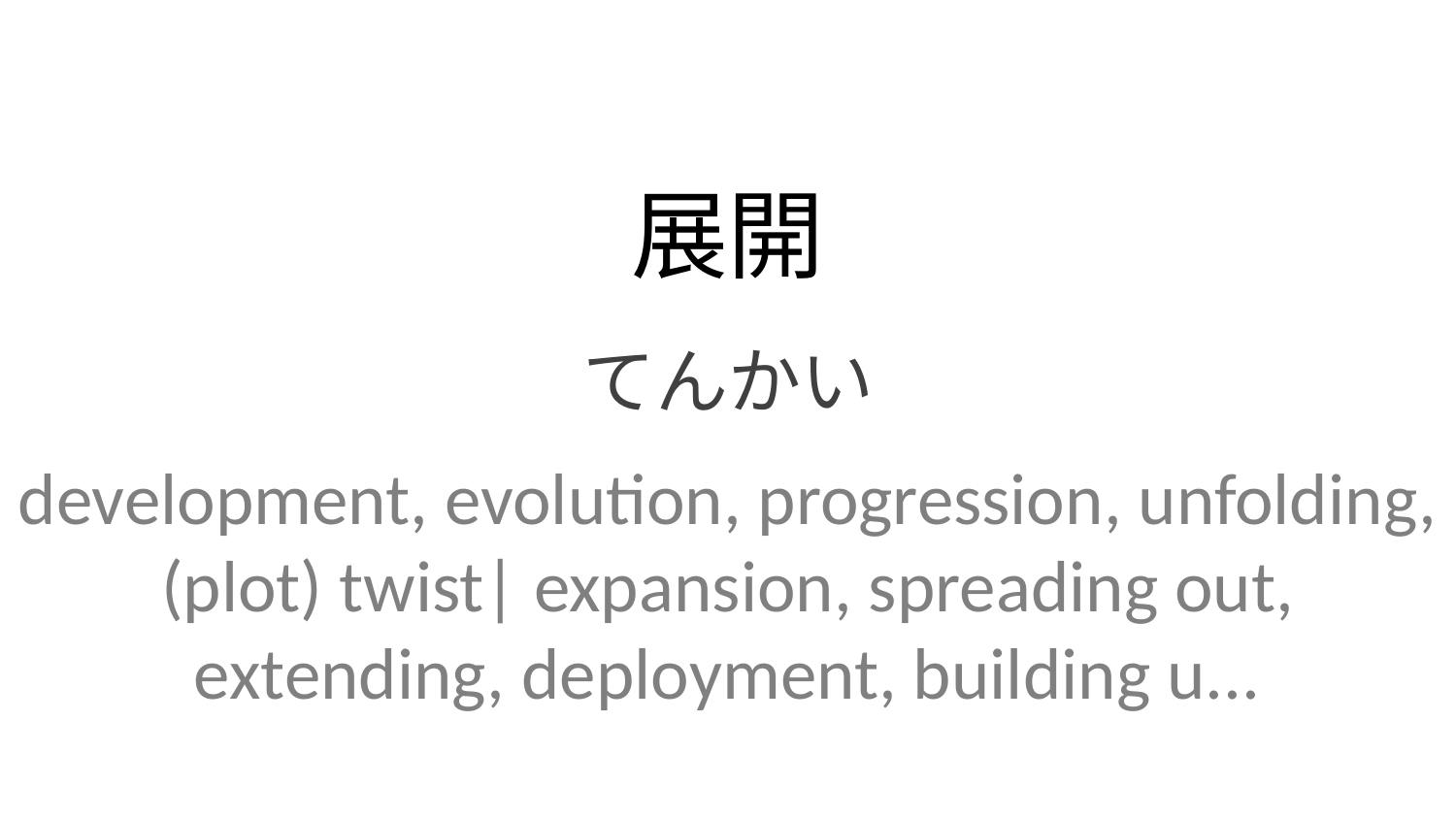

展開

てんかい
development, evolution, progression, unfolding, (plot) twist| expansion, spreading out, extending, deployment, building u...